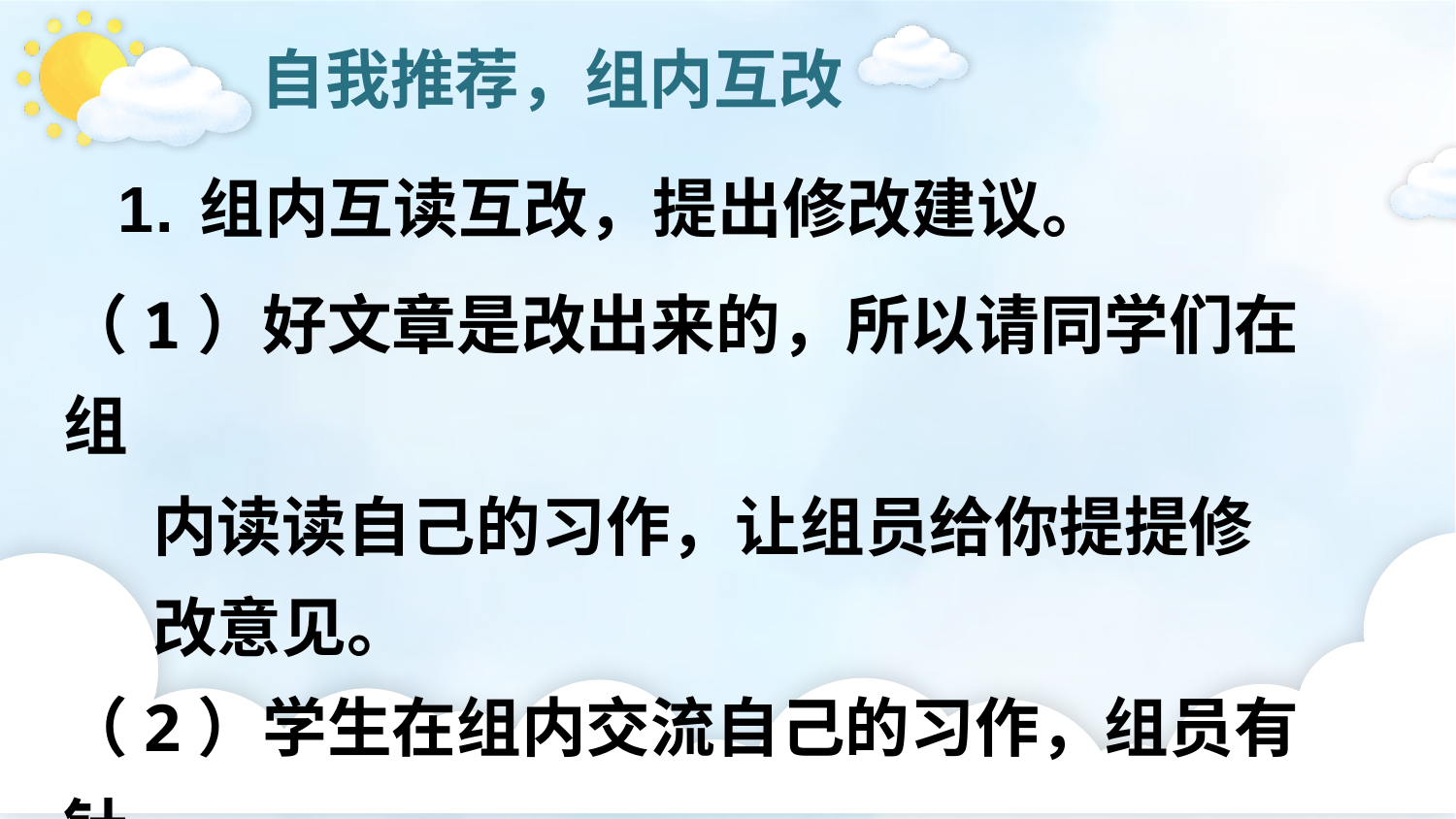

自我推荐，组内互改
组内互读互改，提出修改建议。
（1）好文章是改出来的，所以请同学们在组
     内读读自己的习作，让组员给你提提修
     改意见。
（2）学生在组内交流自己的习作，组员有针
     对性地提出修改意见。